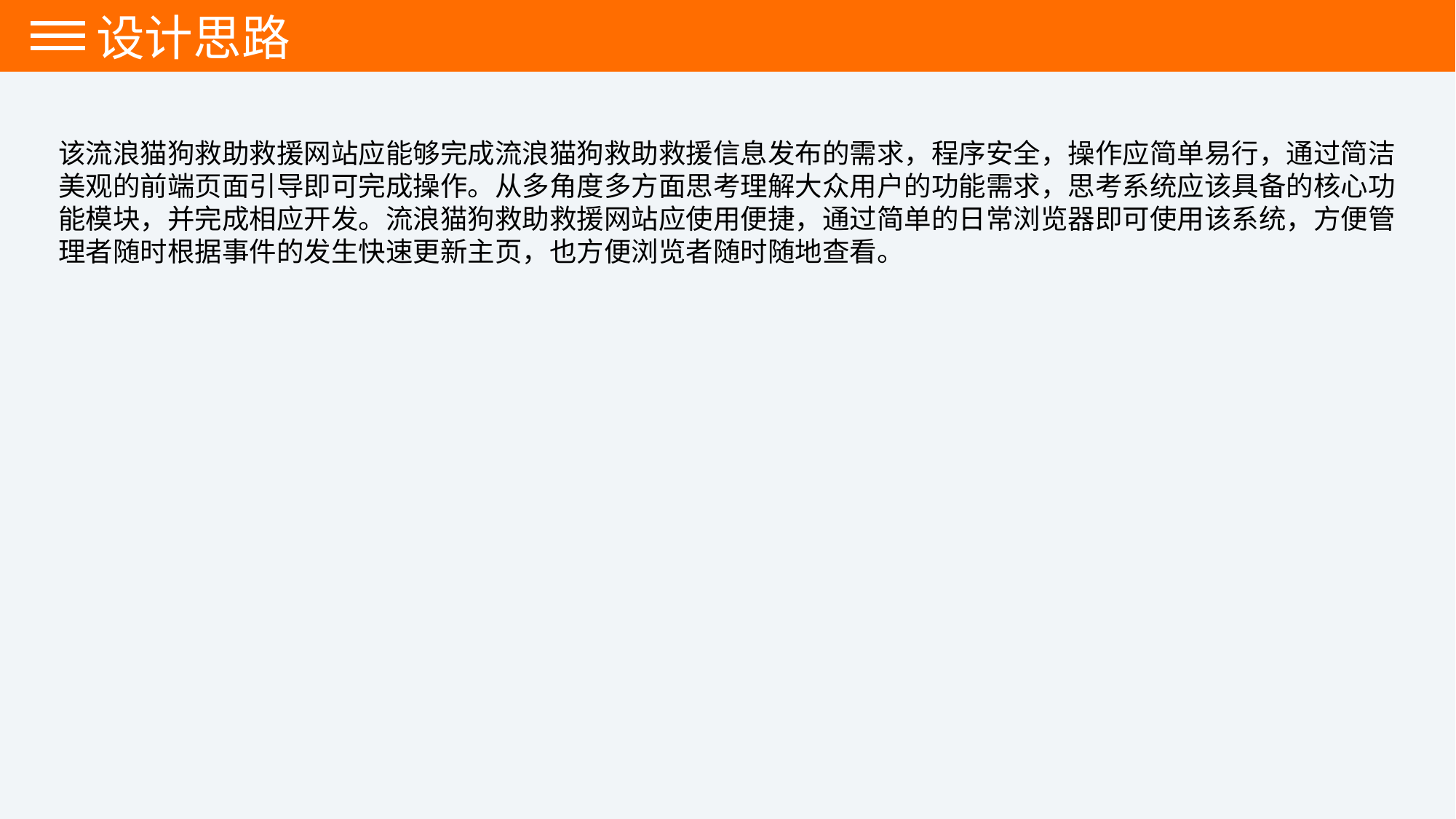

设计思路
该流浪猫狗救助救援网站应能够完成流浪猫狗救助救援信息发布的需求，程序安全，操作应简单易行，通过简洁美观的前端页面引导即可完成操作。从多角度多方面思考理解大众用户的功能需求，思考系统应该具备的核心功能模块，并完成相应开发。流浪猫狗救助救援网站应使用便捷，通过简单的日常浏览器即可使用该系统，方便管理者随时根据事件的发生快速更新主页，也方便浏览者随时随地查看。